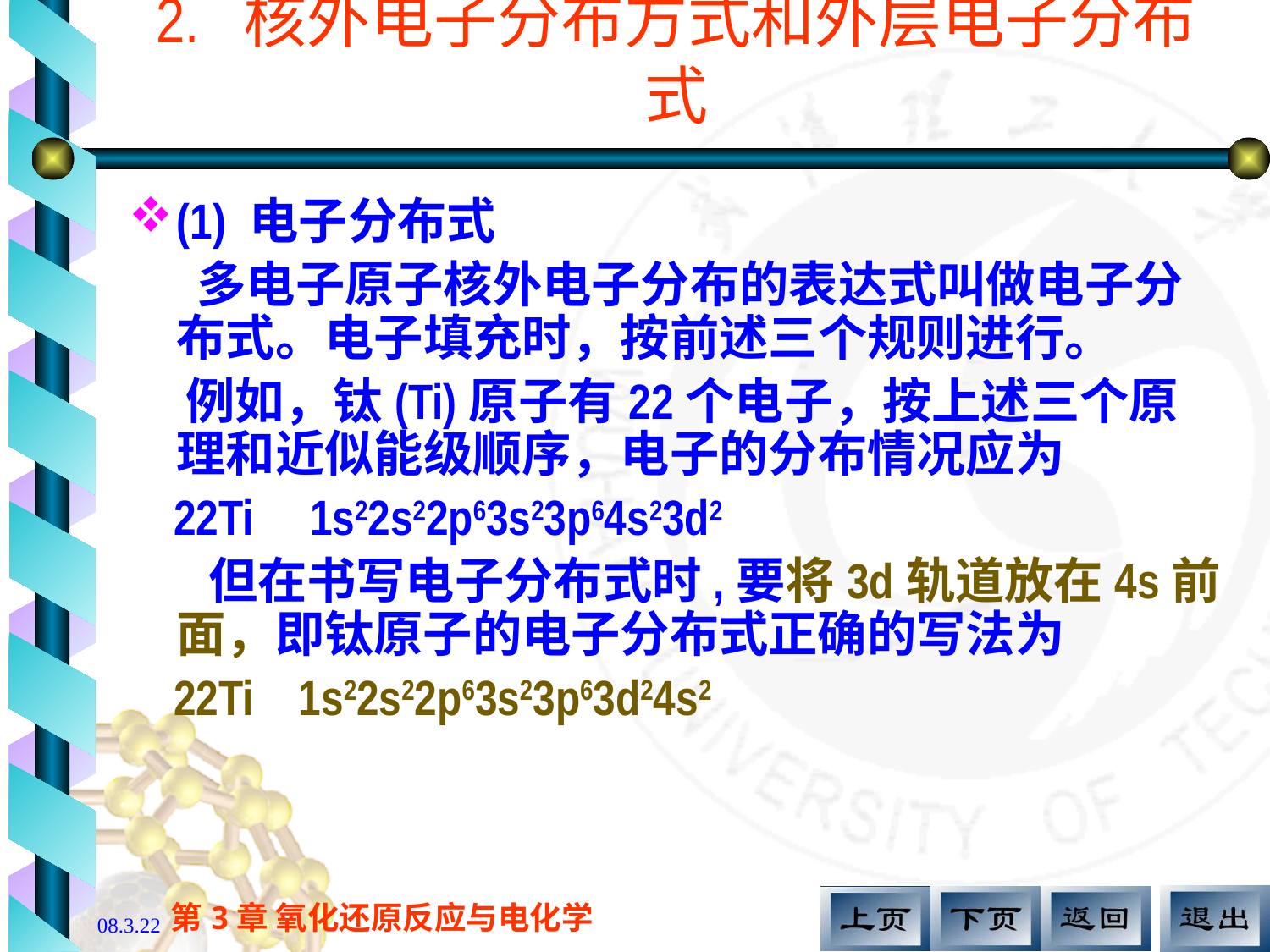

# 2.  核外电子分布方式和外层电子分布式
(1) 电子分布式
     多电子原子核外电子分布的表达式叫做电子分布式。电子填充时，按前述三个规则进行。
    例如，钛(Ti)原子有22个电子，按上述三个原理和近似能级顺序，电子的分布情况应为
    22Ti     1s22s22p63s23p64s23d2
      但在书写电子分布式时,要将3d轨道放在4s前面，即钛原子的电子分布式正确的写法为
    22Ti    1s22s22p63s23p63d24s2